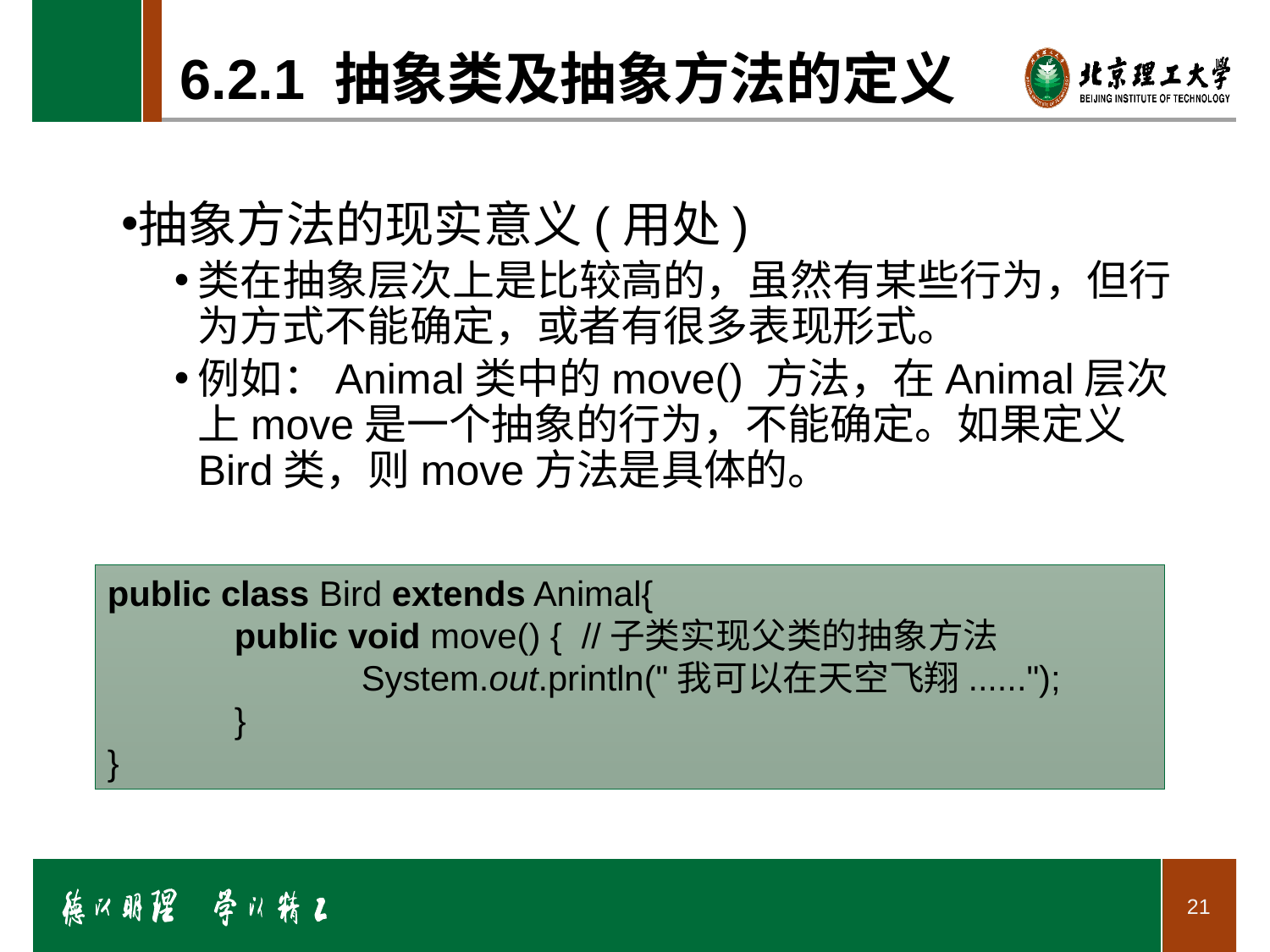

# 6.2.1 抽象类及抽象方法的定义
抽象方法的现实意义(用处)
类在抽象层次上是比较高的，虽然有某些行为，但行为方式不能确定，或者有很多表现形式。
例如：Animal类中的move() 方法，在Animal层次上move是一个抽象的行为，不能确定。如果定义Bird类，则move方法是具体的。

public class Bird extends Animal{
	public void move() {  //子类实现父类的抽象方法
		System.out.println("我可以在天空飞翔......");
	}
}